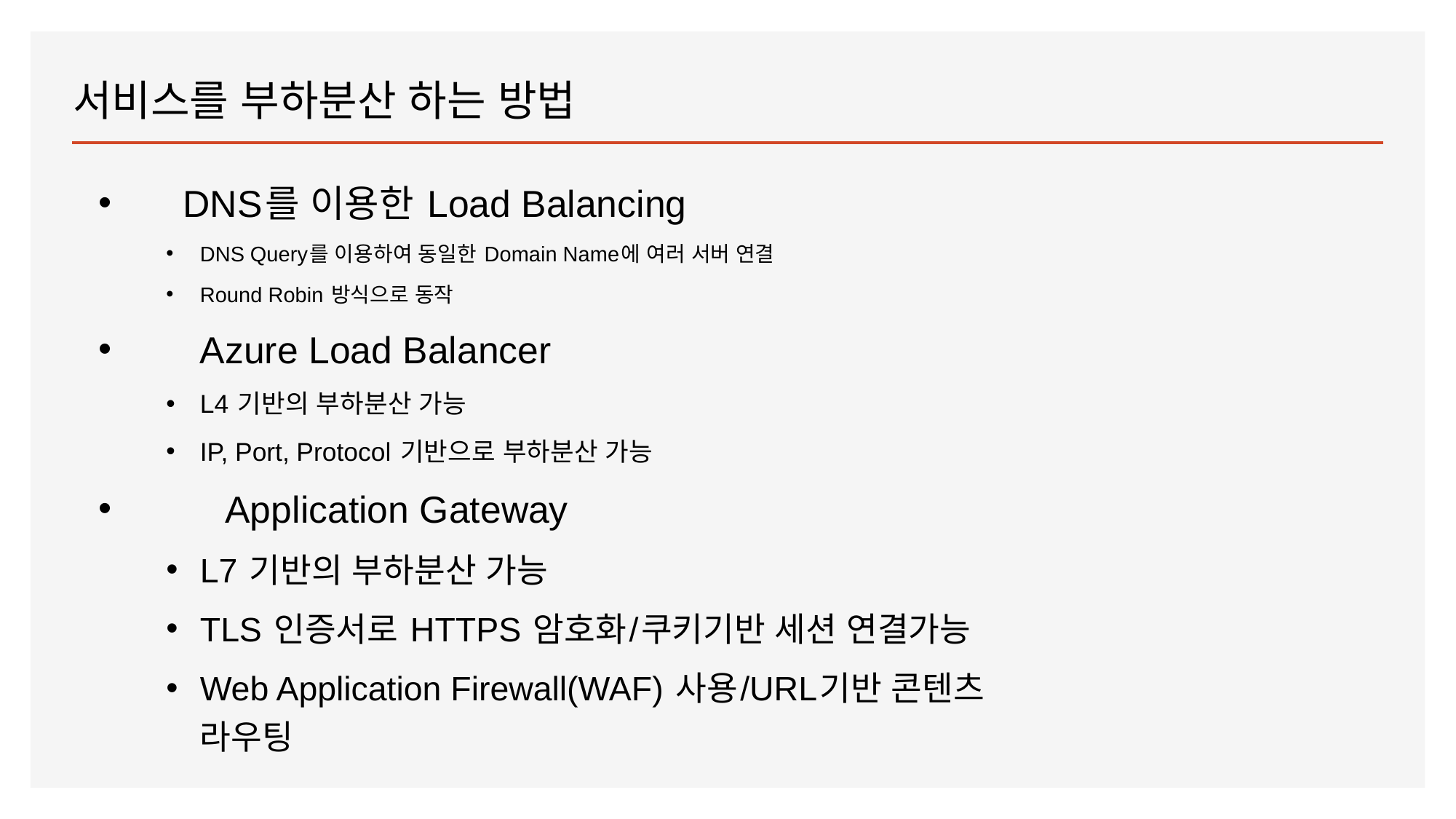

# 서비스를 부하분산 하는 방법
DNS를 이용한 Load Balancing
DNS Query를 이용하여 동일한 Domain Name에 여러 서버 연결
Round Robin 방식으로 동작
Azure Load Balancer
L4 기반의 부하분산 가능
IP, Port, Protocol 기반으로 부하분산 가능
Application Gateway
L7 기반의 부하분산 가능
TLS 인증서로 HTTPS 암호화/쿠키기반 세션 연결가능
Web Application Firewall(WAF) 사용/URL기반 콘텐츠 라우팅